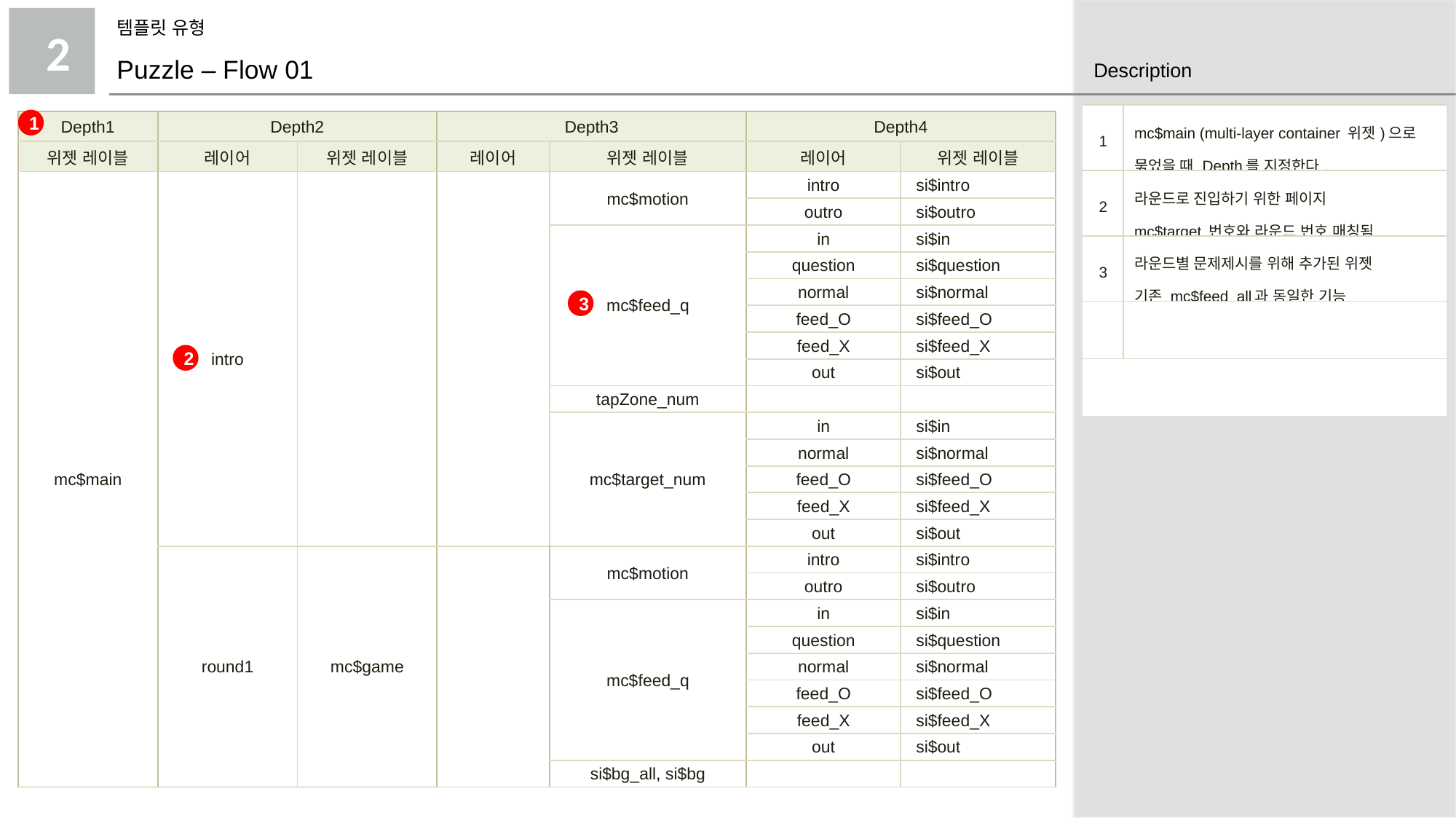

템플릿 유형
2
Puzzle – Flow 01
| 1 | mc$main (multi-layer container 위젯)으로 묶었을 때 Depth를 지정한다. |
| --- | --- |
| 2 | 라운드로 진입하기 위한 페이지 mc$target 번호와 라운드 번호 매칭됨 |
| 3 | 라운드별 문제제시를 위해 추가된 위젯 기존 mc$feed\_all과 동일한 기능 |
|  |  |
|  |  |
1
| Depth1 | Depth2 |  | Depth3 |  | Depth4 |  |
| --- | --- | --- | --- | --- | --- | --- |
| 위젯 레이블 | 레이어 | 위젯 레이블 | 레이어 | 위젯 레이블 | 레이어 | 위젯 레이블 |
| mc$main | intro |  |  | mc$motion | intro | si$intro |
|  |  |  |  |  | outro | si$outro |
|  |  |  |  | mc$feed\_q | in | si$in |
|  |  |  |  |  | question | si$question |
|  |  |  |  |  | normal | si$normal |
|  |  |  |  |  | feed\_O | si$feed\_O |
|  |  |  |  |  | feed\_X | si$feed\_X |
|  |  |  |  |  | out | si$out |
|  |  |  |  | tapZone\_num |  |  |
|  |  |  |  | mc$target\_num | in | si$in |
|  |  |  |  |  | normal | si$normal |
|  |  |  |  |  | feed\_O | si$feed\_O |
|  |  |  |  |  | feed\_X | si$feed\_X |
|  |  |  |  |  | out | si$out |
|  | round1 | mc$game |  | mc$motion | intro | si$intro |
|  |  |  |  |  | outro | si$outro |
|  |  |  |  | mc$feed\_q | in | si$in |
|  |  |  |  |  | question | si$question |
|  |  |  |  |  | normal | si$normal |
|  |  |  |  |  | feed\_O | si$feed\_O |
|  |  |  |  |  | feed\_X | si$feed\_X |
|  |  |  |  |  | out | si$out |
|  |  |  |  | si$bg\_all, si$bg |  |  |
3
2